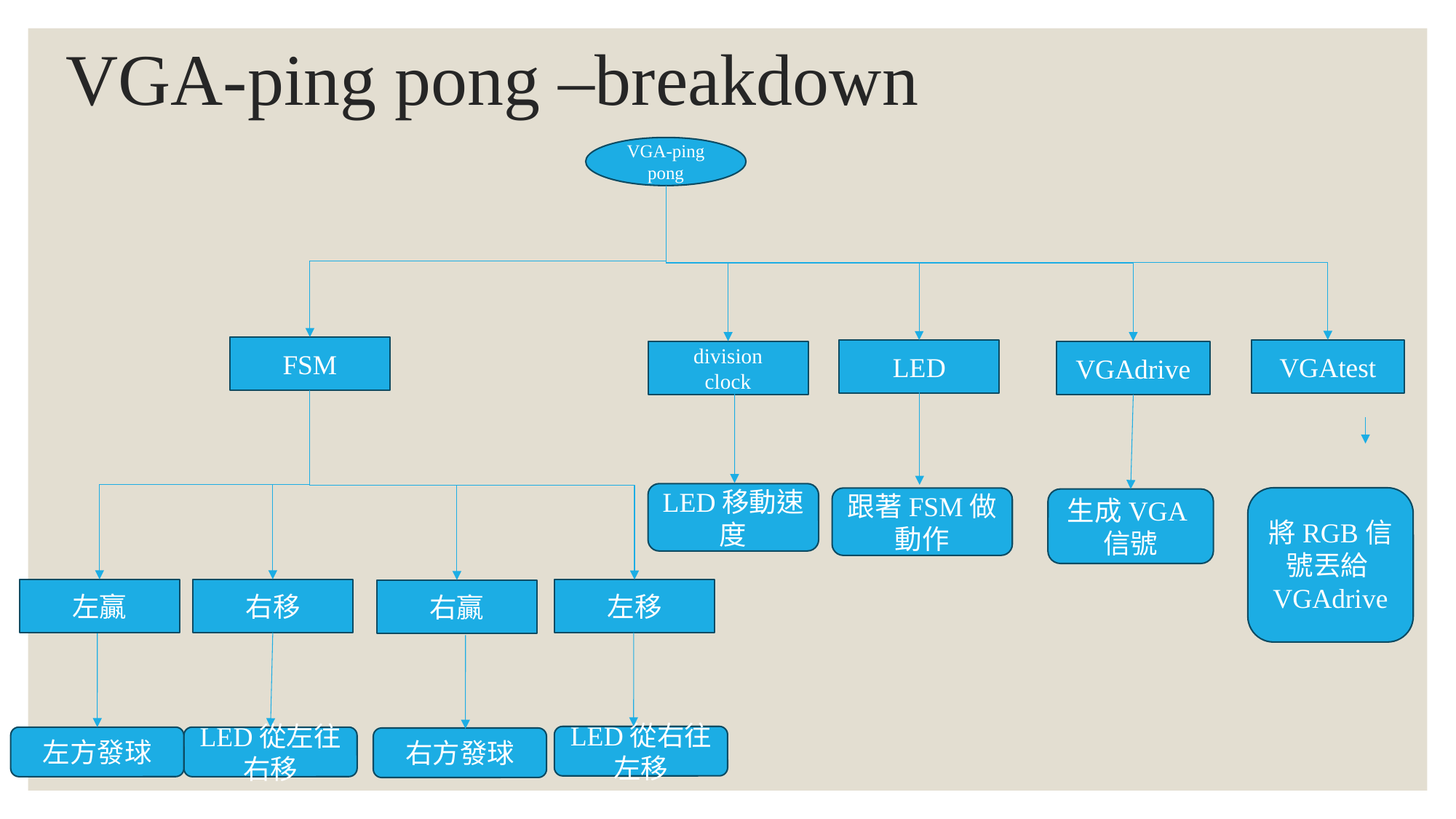

# VGA-ping pong –breakdown
VGA-ping pong
FSM
VGAtest
LED
division
clock
VGAdrive
LED移動速度
將RGB信號丟給VGAdrive
跟著FSM做動作
生成VGA信號
右移
左贏
左移
右贏
LED從右往左移
LED從左往右移
左方發球
右方發球